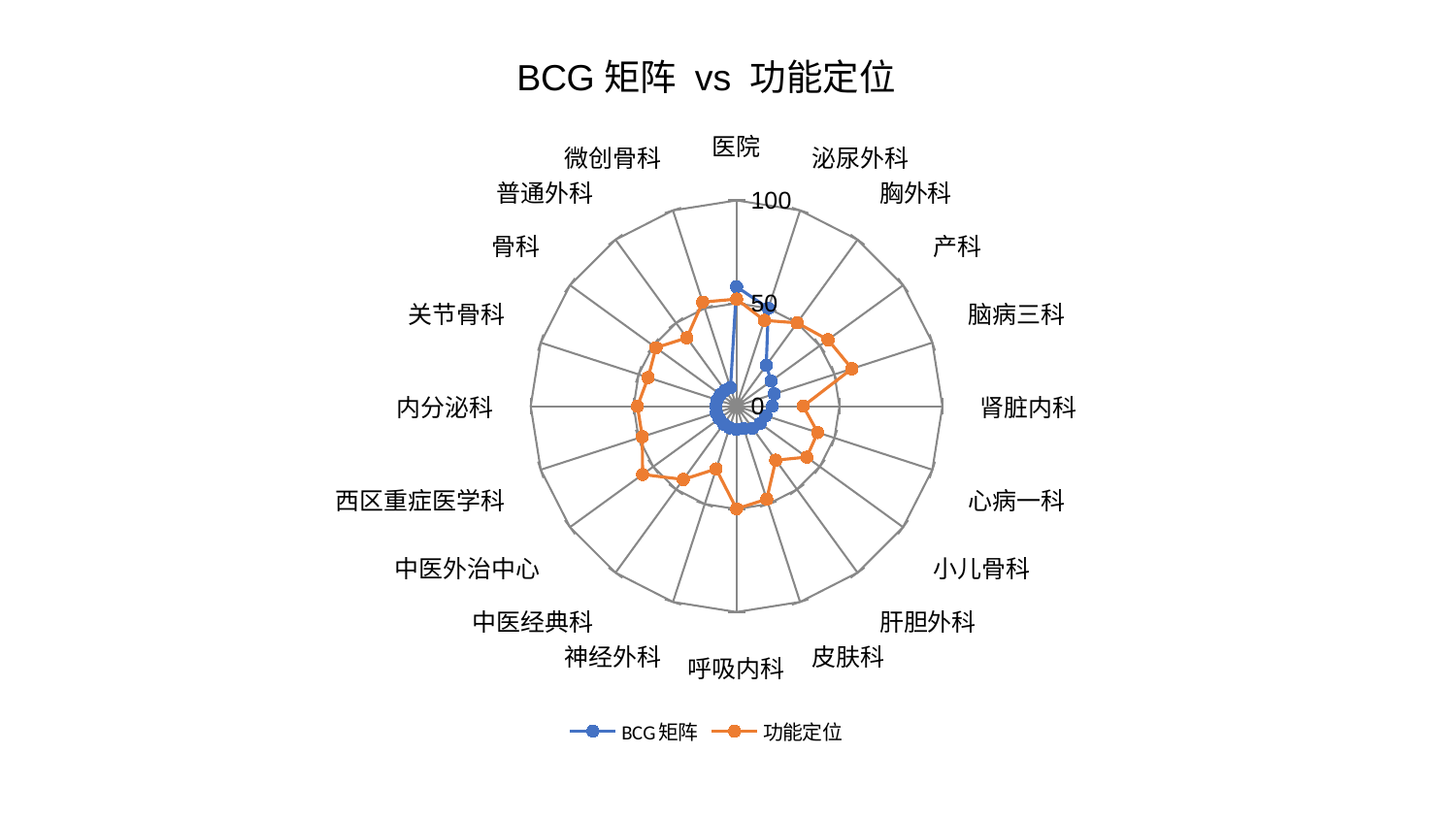

### Chart: BCG矩阵 vs 功能定位

| Category | BCG矩阵 | 功能定位 |
|---|---|---|
| 医院 | 58.068206652874665 | 52.05122584470744 |
| 泌尿外科 | 50.0011590749116 | 43.831333017481 |
| 胸外科 | 24.55848652073506 | 50.050425857513254 |
| 产科 | 20.754063032902835 | 54.932942104225546 |
| 脑病三科 | 19.270475661818274 | 58.94798759623684 |
| 肾脏内科 | 17.414918360675728 | 32.39168116621912 |
| 心病一科 | 14.919356023785422 | 41.469498625972925 |
| 小儿骨科 | 14.267789626213712 | 42.14822752977189 |
| 肝胆外科 | 13.270410642486576 | 32.43778550487913 |
| 皮肤科 | 11.490588768182324 | 47.496776548969905 |
| 呼吸内科 | 11.303541260479673 | 49.866565160272565 |
| 神经外科 | 11.032926005273897 | 32.07972467791511 |
| 中医经典科 | 10.697200189095964 | 44.03714056127193 |
| 中医外治中心 | 10.342245808404266 | 56.424828079309606 |
| 西区重症医学科 | 10.297588222892365 | 48.14097931928542 |
| 内分泌科 | 10.060853515987336 | 48.14226327727731 |
| 关节骨科 | 9.917092878349152 | 45.15992374812306 |
| 骨科 | 9.662978733005499 | 48.38580586391413 |
| 普通外科 | 9.509757882691192 | 41.07456853442595 |
| 微创骨科 | 9.434446972188987 | 53.21593041592734 |
79